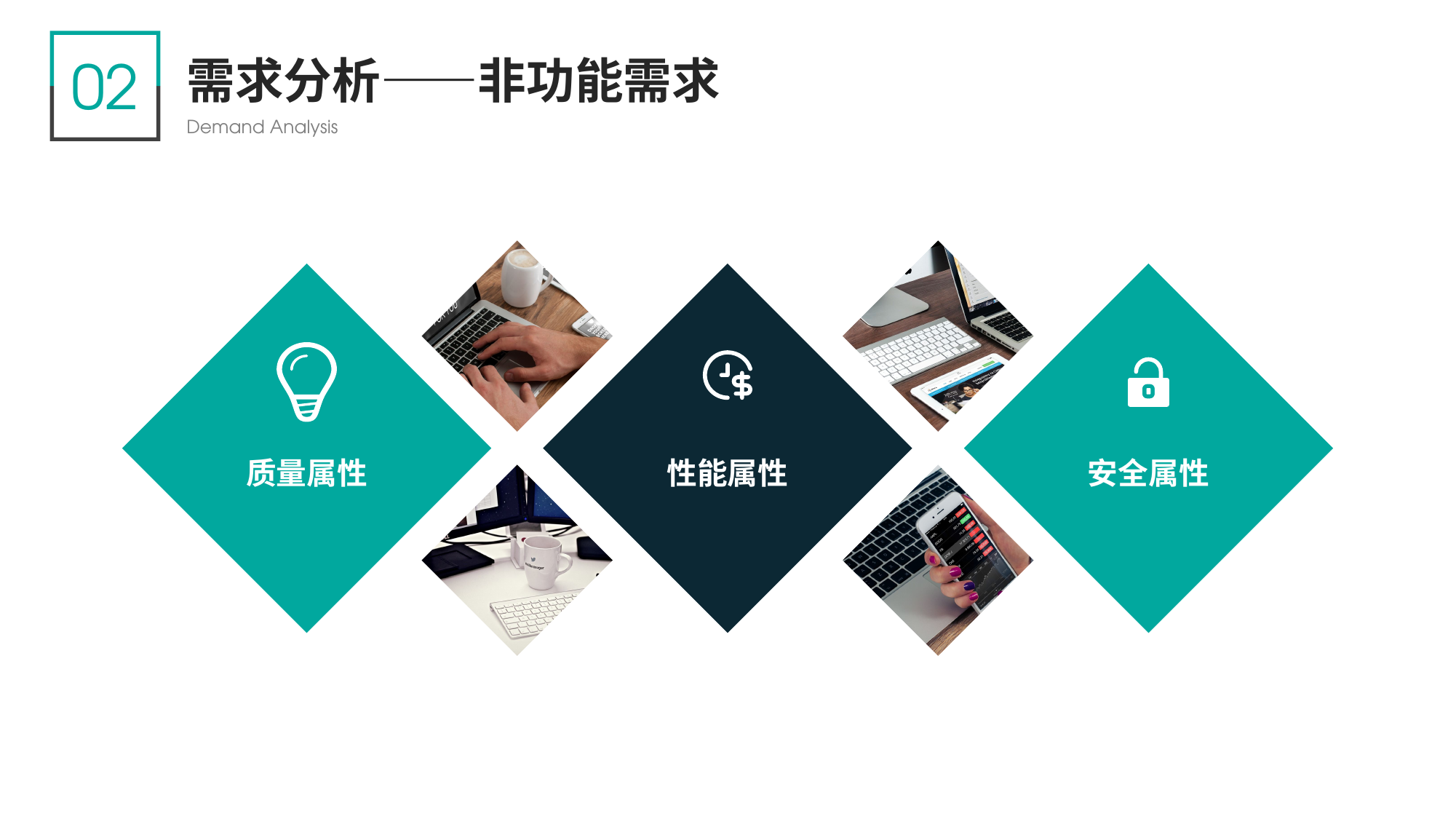

02
需求分析——非功能需求
Demand Analysis

质量属性
性能属性
安全属性